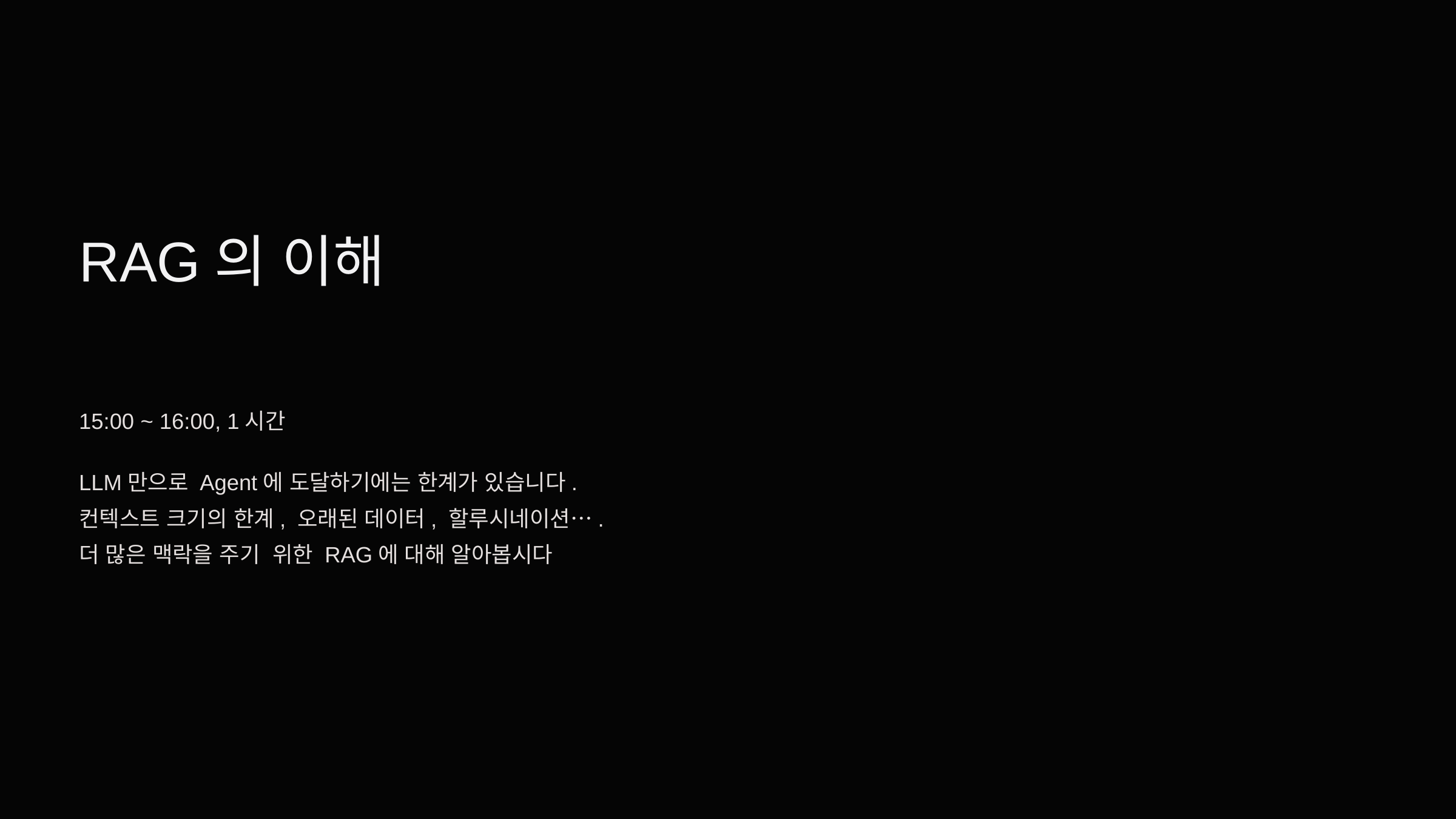

RAG의 이해
15:00 ~ 16:00, 1시간
LLM만으로 Agent에 도달하기에는 한계가 있습니다.
컨텍스트 크기의 한계, 오래된 데이터, 할루시네이션….
더 많은 맥락을 주기  위한 RAG에 대해 알아봅시다